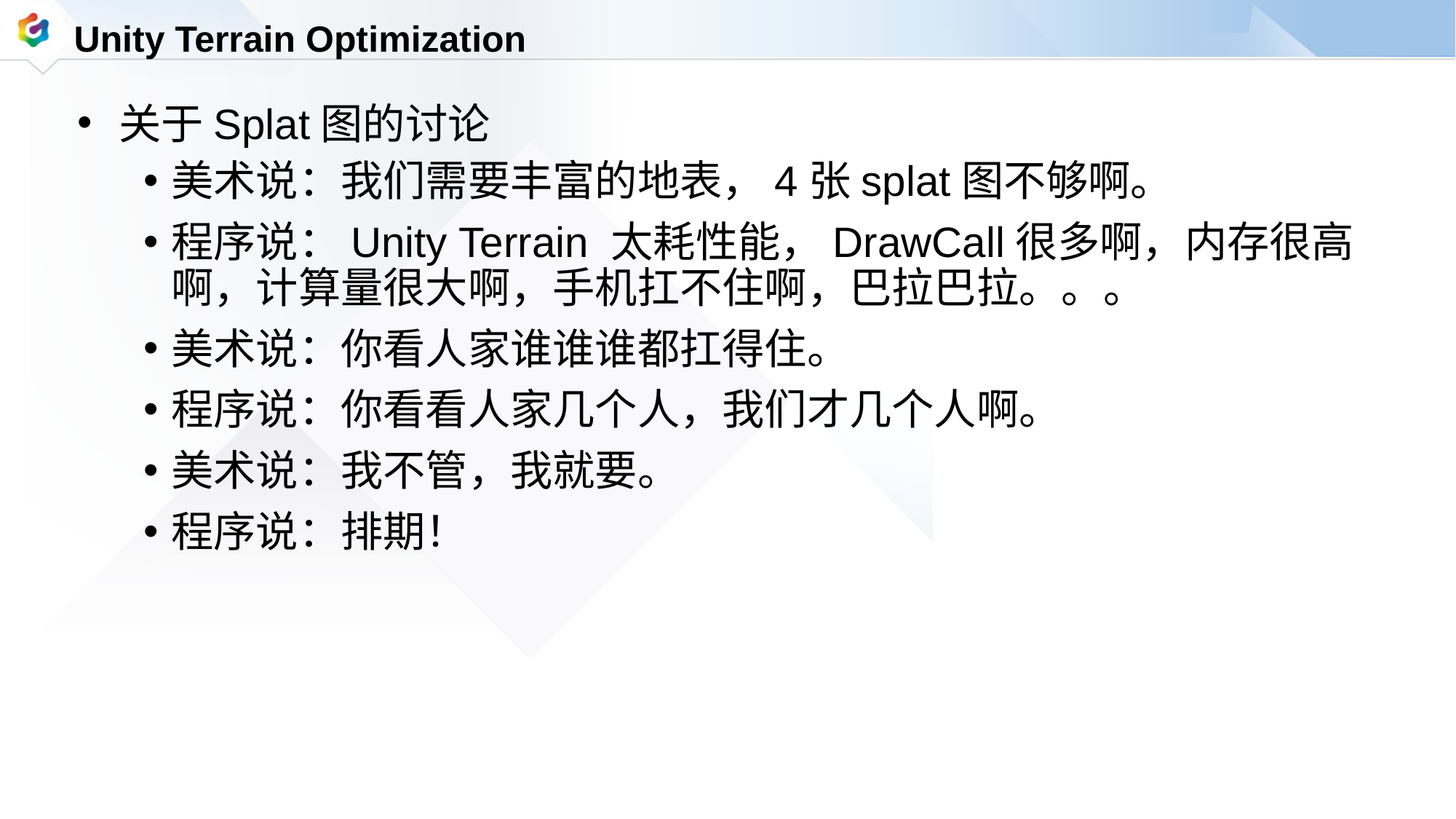

Unity Terrain Optimization

关于Splat图的讨论
美术说：我们需要丰富的地表，4张splat图不够啊。
程序说：Unity Terrain 太耗性能，DrawCall很多啊，内存很高啊，计算量很大啊，手机扛不住啊，巴拉巴拉。。。
美术说：你看人家谁谁谁都扛得住。
程序说：你看看人家几个人，我们才几个人啊。
美术说：我不管，我就要。
程序说：排期！